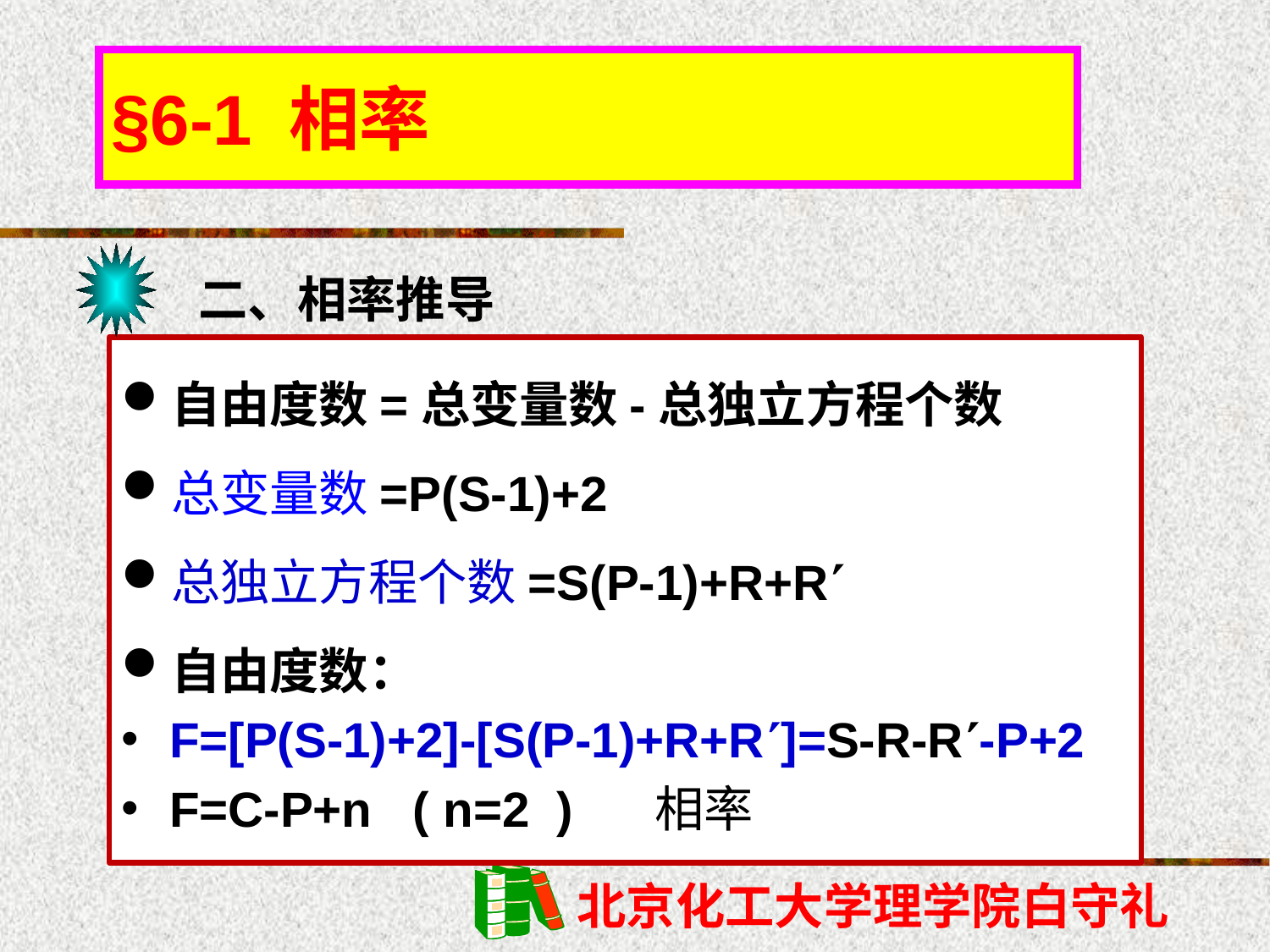

§6-1 相率

二、相率推导
自由度数=总变量数-总独立方程个数
总变量数=P(S-1)+2
总独立方程个数=S(P-1)+R+R′
自由度数：
F=[P(S-1)+2]-[S(P-1)+R+R′]=S-R-R′-P+2
F=C-P+n   ( n=2  )     相率